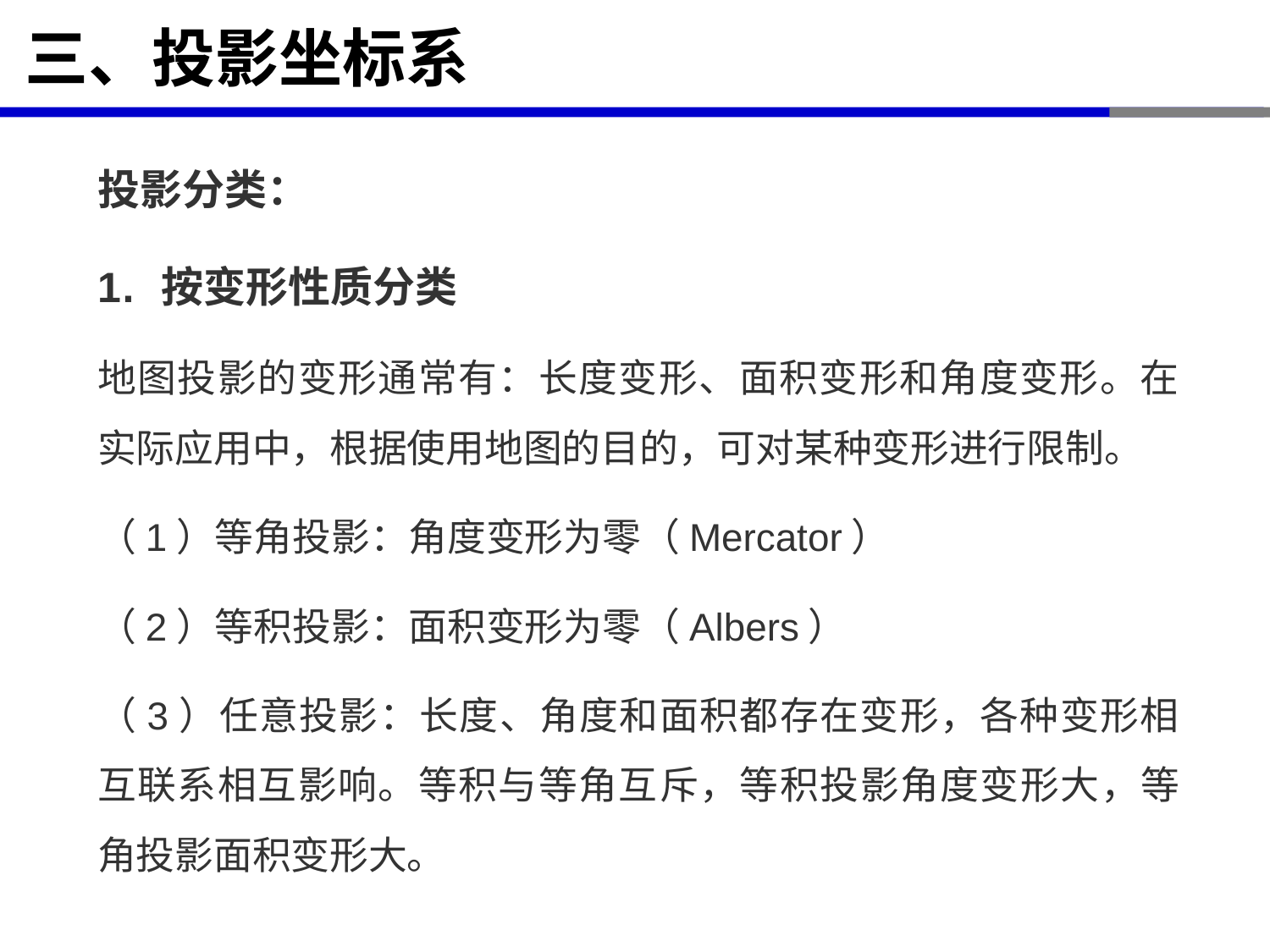

# 三、投影坐标系
投影分类：
按变形性质分类
地图投影的变形通常有：长度变形、面积变形和角度变形。在实际应用中，根据使用地图的目的，可对某种变形进行限制。
（1）等角投影：角度变形为零（Mercator）
（2）等积投影：面积变形为零（Albers）
（3）任意投影：长度、角度和面积都存在变形，各种变形相互联系相互影响。等积与等角互斥，等积投影角度变形大，等角投影面积变形大。